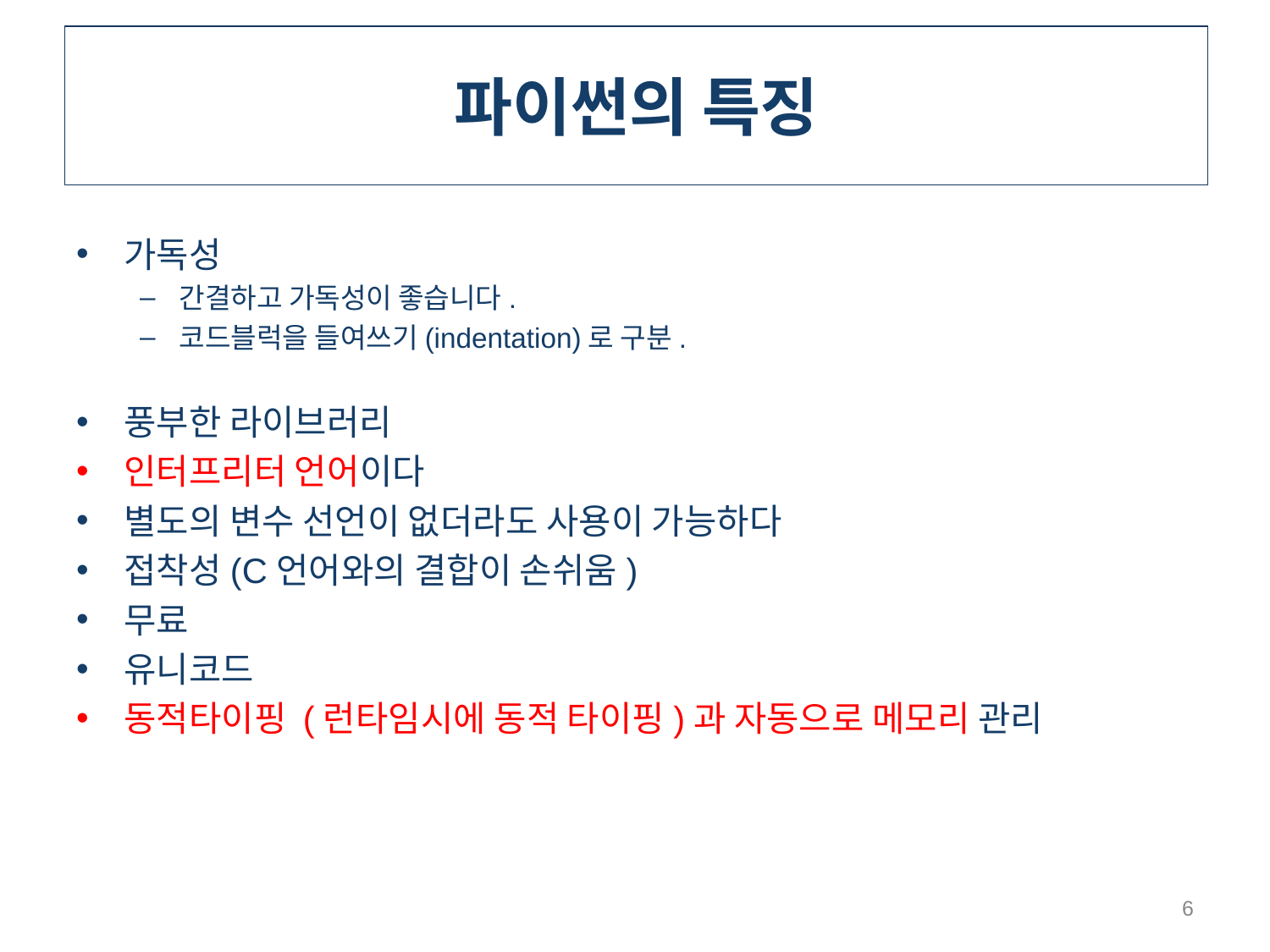

# 파이썬의 특징
가독성
간결하고 가독성이 좋습니다.
코드블럭을 들여쓰기(indentation)로 구분.

풍부한 라이브러리
인터프리터 언어이다
별도의 변수 선언이 없더라도 사용이 가능하다
접착성(C언어와의 결합이 손쉬움)
무료
유니코드
동적타이핑 (런타임시에 동적 타이핑)과 자동으로 메모리 관리
6